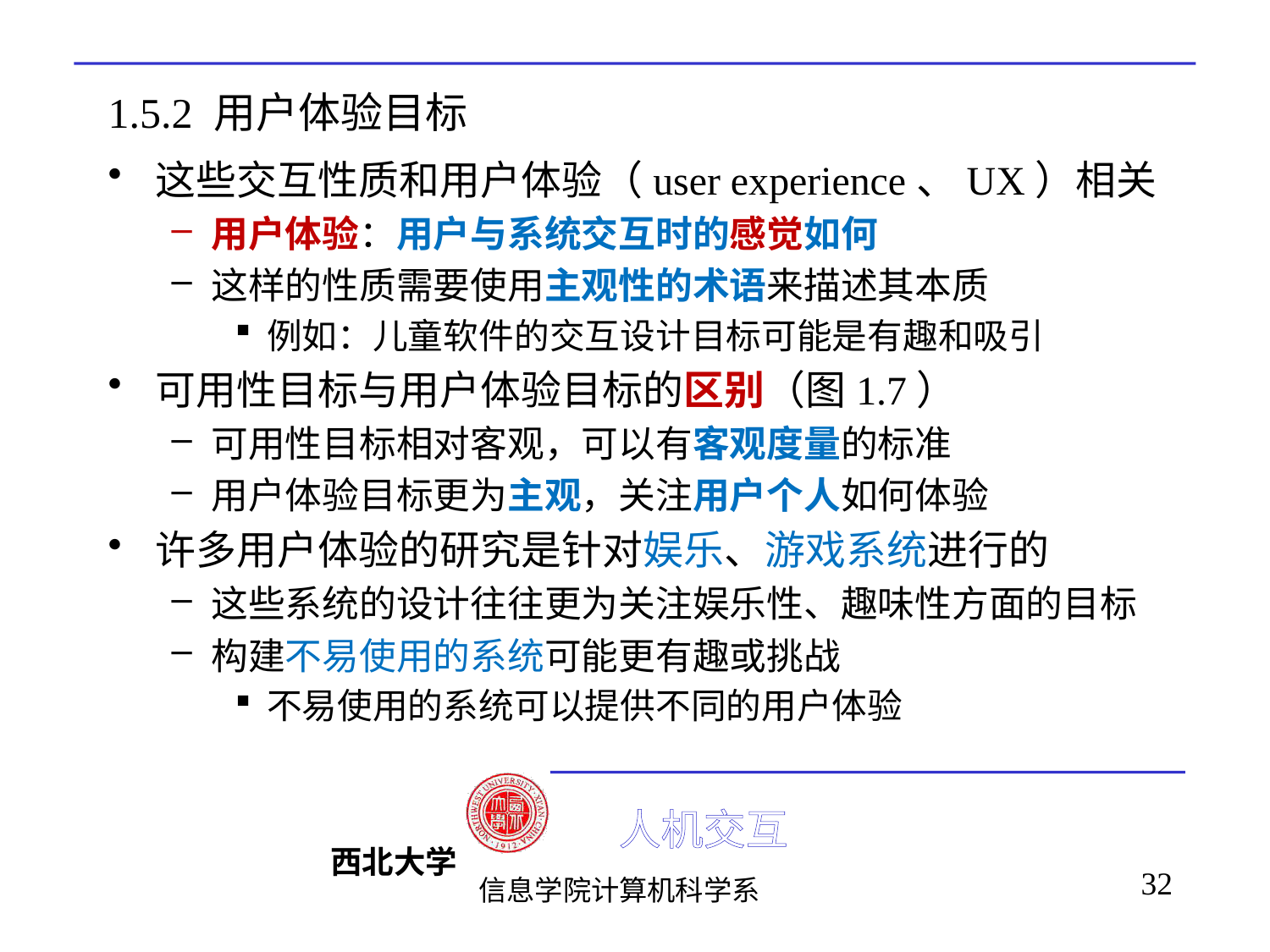

# 1.5.2 用户体验目标
这些交互性质和用户体验（user experience、UX）相关
用户体验：用户与系统交互时的感觉如何
这样的性质需要使用主观性的术语来描述其本质
例如：儿童软件的交互设计目标可能是有趣和吸引
可用性目标与用户体验目标的区别（图1.7）
可用性目标相对客观，可以有客观度量的标准
用户体验目标更为主观，关注用户个人如何体验
许多用户体验的研究是针对娱乐、游戏系统进行的
这些系统的设计往往更为关注娱乐性、趣味性方面的目标
构建不易使用的系统可能更有趣或挑战
不易使用的系统可以提供不同的用户体验
32